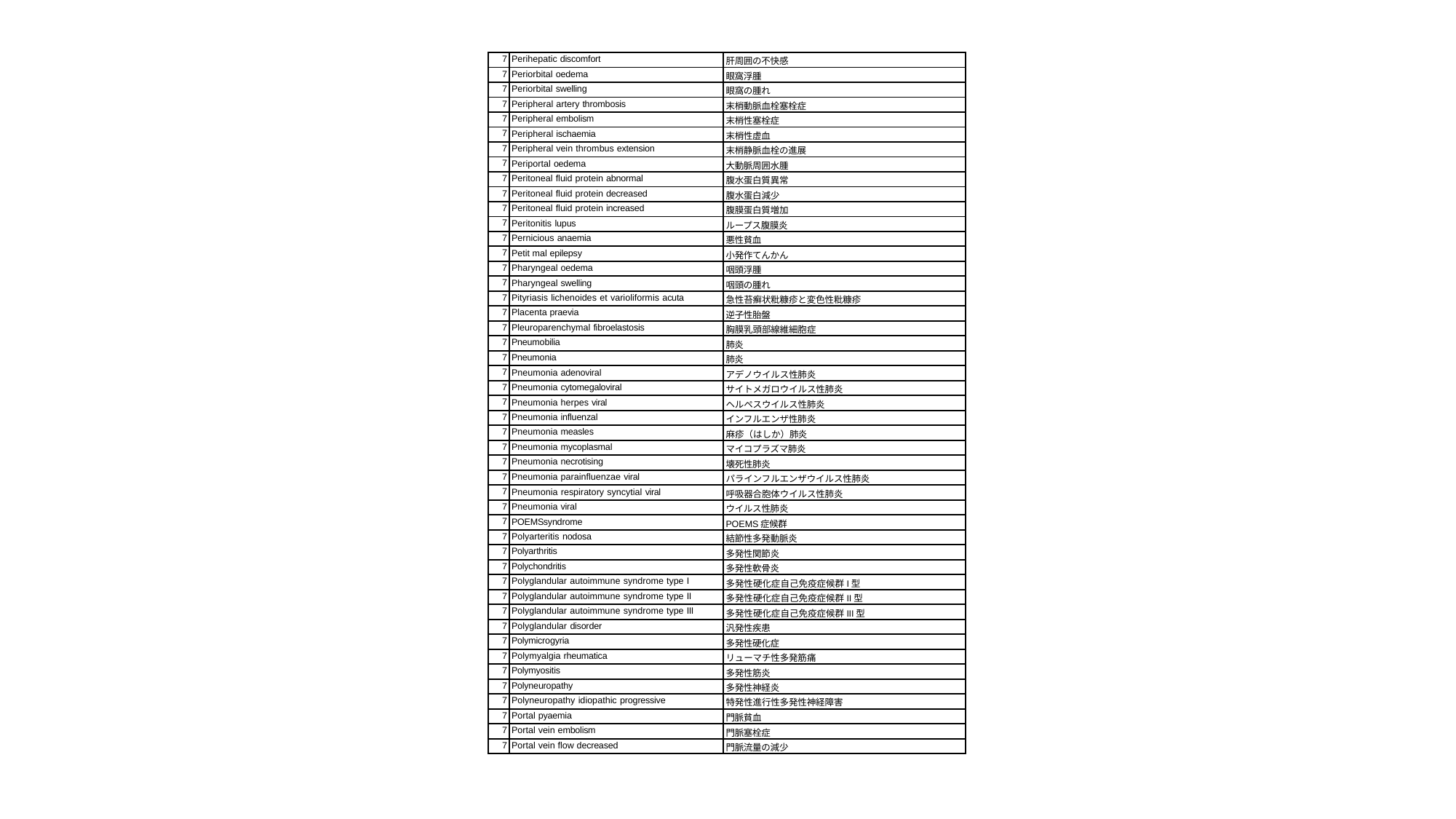

| 7 | Perihepatic discomfort | 肝周囲の不快感 |
| --- | --- | --- |
| 7 | Periorbital oedema | 眼窩浮腫 |
| 7 | Periorbital swelling | 眼窩の腫れ |
| 7 | Peripheral artery thrombosis | 末梢動脈血栓塞栓症 |
| 7 | Peripheral embolism | 末梢性塞栓症 |
| 7 | Peripheral ischaemia | 末梢性虚血 |
| 7 | Peripheral vein thrombus extension | 末梢静脈血栓の進展 |
| 7 | Periportal oedema | 大動脈周囲水腫 |
| 7 | Peritoneal fluid protein abnormal | 腹水蛋白質異常 |
| 7 | Peritoneal fluid protein decreased | 腹水蛋白減少 |
| 7 | Peritoneal fluid protein increased | 腹膜蛋白質増加 |
| 7 | Peritonitis lupus | ループス腹膜炎 |
| 7 | Pernicious anaemia | 悪性貧血 |
| 7 | Petit mal epilepsy | 小発作てんかん |
| 7 | Pharyngeal oedema | 咽頭浮腫 |
| 7 | Pharyngeal swelling | 咽頭の腫れ |
| 7 | Pityriasis lichenoides et varioliformis acuta | 急性苔癬状粃糠疹と変色性粃糠疹 |
| 7 | Placenta praevia | 逆子性胎盤 |
| 7 | Pleuroparenchymal fibroelastosis | 胸膜乳頭部線維細胞症 |
| 7 | Pneumobilia | 肺炎 |
| 7 | Pneumonia | 肺炎 |
| 7 | Pneumonia adenoviral | アデノウイルス性肺炎 |
| 7 | Pneumonia cytomegaloviral | サイトメガロウイルス性肺炎 |
| 7 | Pneumonia herpes viral | ヘルペスウイルス性肺炎 |
| 7 | Pneumonia influenzal | インフルエンザ性肺炎 |
| 7 | Pneumonia measles | 麻疹（はしか）肺炎 |
| 7 | Pneumonia mycoplasmal | マイコプラズマ肺炎 |
| 7 | Pneumonia necrotising | 壊死性肺炎 |
| 7 | Pneumonia parainfluenzae viral | パラインフルエンザウイルス性肺炎 |
| 7 | Pneumonia respiratory syncytial viral | 呼吸器合胞体ウイルス性肺炎 |
| 7 | Pneumonia viral | ウイルス性肺炎 |
| 7 | POEMSsyndrome | POEMS症候群 |
| 7 | Polyarteritis nodosa | 結節性多発動脈炎 |
| 7 | Polyarthritis | 多発性関節炎 |
| 7 | Polychondritis | 多発性軟骨炎 |
| 7 | Polyglandular autoimmune syndrome type I | 多発性硬化症自己免疫症候群I型 |
| 7 | Polyglandular autoimmune syndrome type II | 多発性硬化症自己免疫症候群II型 |
| 7 | Polyglandular autoimmune syndrome type III | 多発性硬化症自己免疫症候群III型 |
| 7 | Polyglandular disorder | 汎発性疾患 |
| 7 | Polymicrogyria | 多発性硬化症 |
| 7 | Polymyalgia rheumatica | リューマチ性多発筋痛 |
| 7 | Polymyositis | 多発性筋炎 |
| 7 | Polyneuropathy | 多発性神経炎 |
| 7 | Polyneuropathy idiopathic progressive | 特発性進行性多発性神経障害 |
| 7 | Portal pyaemia | 門脈貧血 |
| 7 | Portal vein embolism | 門脈塞栓症 |
| 7 | Portal vein flow decreased | 門脈流量の減少 |
113 / 29 ページ